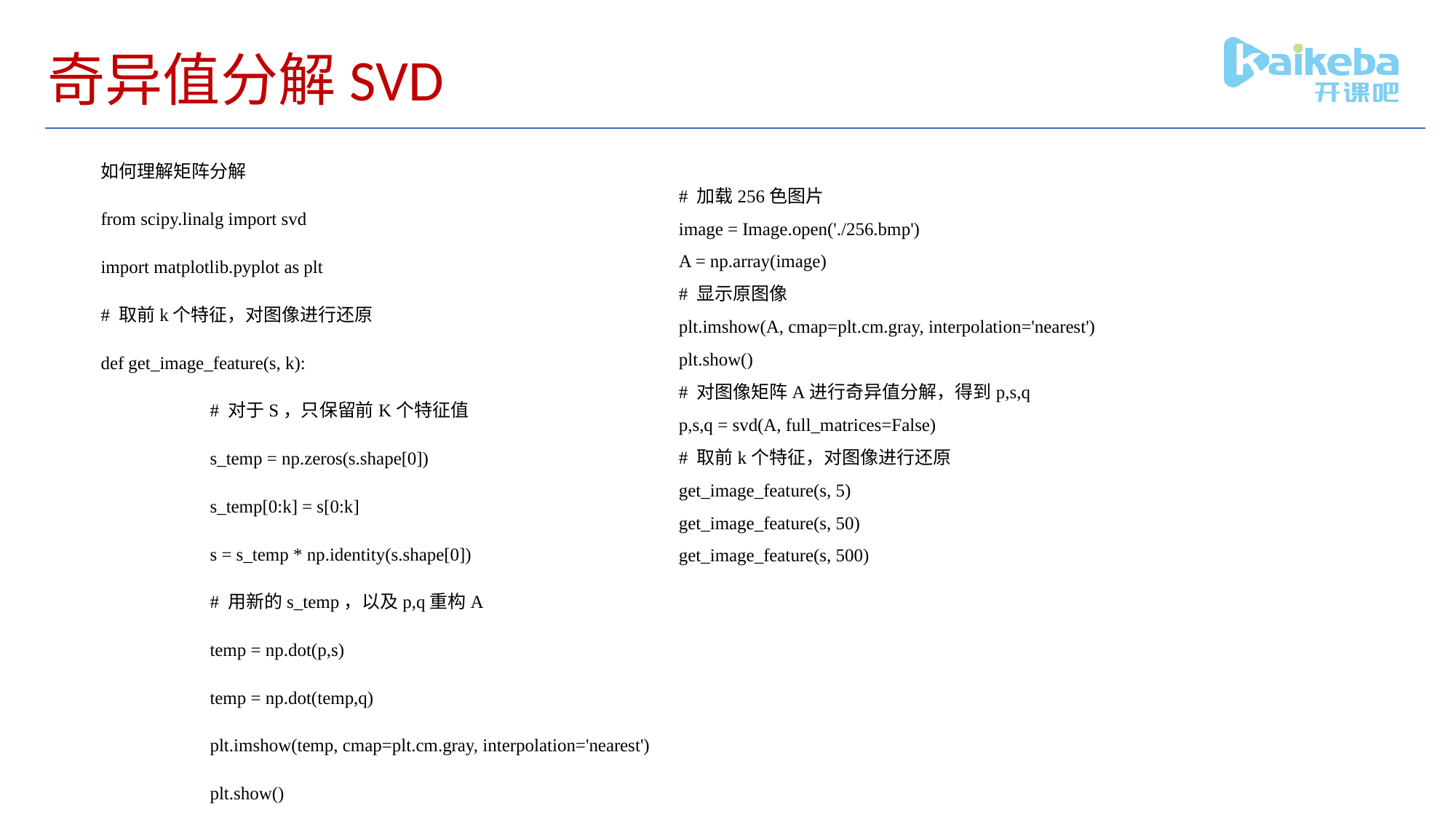

# 奇异值分解SVD
如何理解矩阵分解
from scipy.linalg import svd
import matplotlib.pyplot as plt
# 取前k个特征，对图像进行还原
def get_image_feature(s, k):
	# 对于S，只保留前K个特征值
	s_temp = np.zeros(s.shape[0])
	s_temp[0:k] = s[0:k]
	s = s_temp * np.identity(s.shape[0])
	# 用新的s_temp，以及p,q重构A
	temp = np.dot(p,s)
	temp = np.dot(temp,q)
	plt.imshow(temp, cmap=plt.cm.gray, interpolation='nearest')
	plt.show()

# 加载256色图片
image = Image.open('./256.bmp')
A = np.array(image)
# 显示原图像
plt.imshow(A, cmap=plt.cm.gray, interpolation='nearest')
plt.show()
# 对图像矩阵A进行奇异值分解，得到p,s,q
p,s,q = svd(A, full_matrices=False)
# 取前k个特征，对图像进行还原
get_image_feature(s, 5)
get_image_feature(s, 50)
get_image_feature(s, 500)